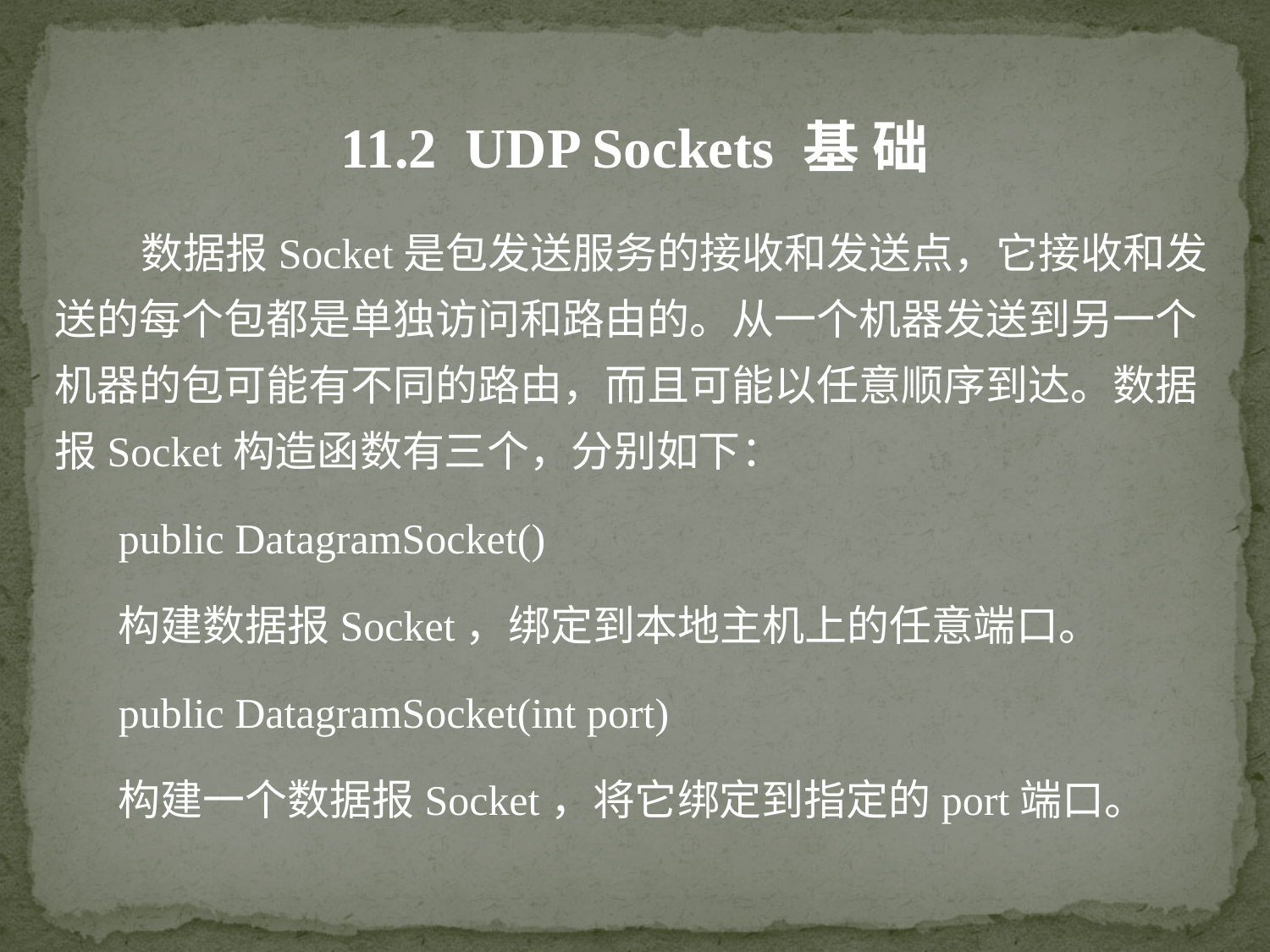

11.2  UDP Sockets 基 础
        数据报Socket是包发送服务的接收和发送点，它接收和发送的每个包都是单独访问和路由的。从一个机器发送到另一个机器的包可能有不同的路由，而且可能以任意顺序到达。数据报Socket构造函数有三个，分别如下：
public DatagramSocket()
构建数据报Socket，绑定到本地主机上的任意端口。
public DatagramSocket(int port)
构建一个数据报Socket，将它绑定到指定的port端口。